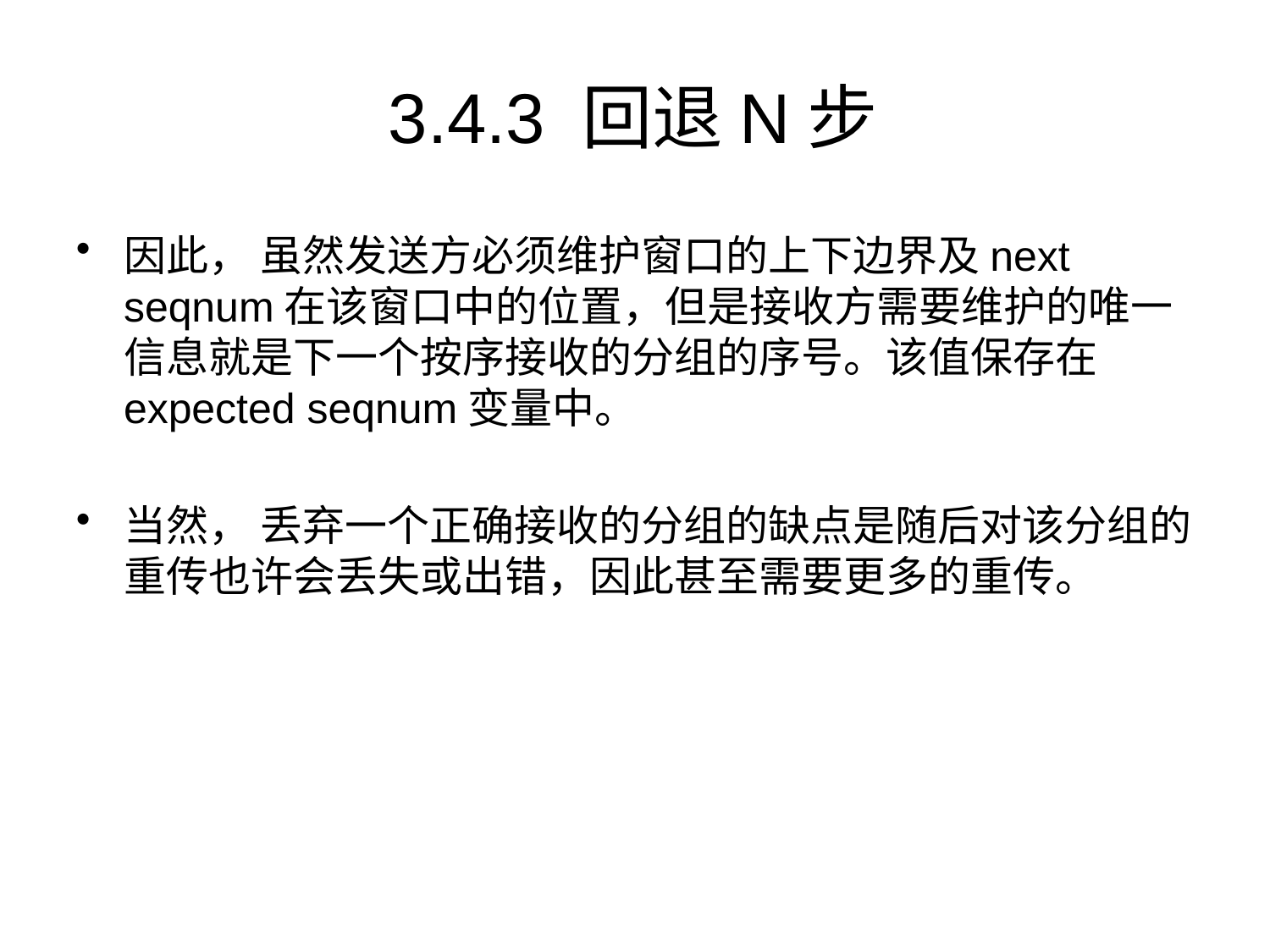

# 3.4.3 回退N步
因此， 虽然发送方必须维护窗口的上下边界及next seqnum在该窗口中的位置，但是接收方需要维护的唯一信息就是下一个按序接收的分组的序号。该值保存在expected seqnum变量中。

当然， 丢弃一个正确接收的分组的缺点是随后对该分组的重传也许会丢失或出错，因此甚至需要更多的重传。